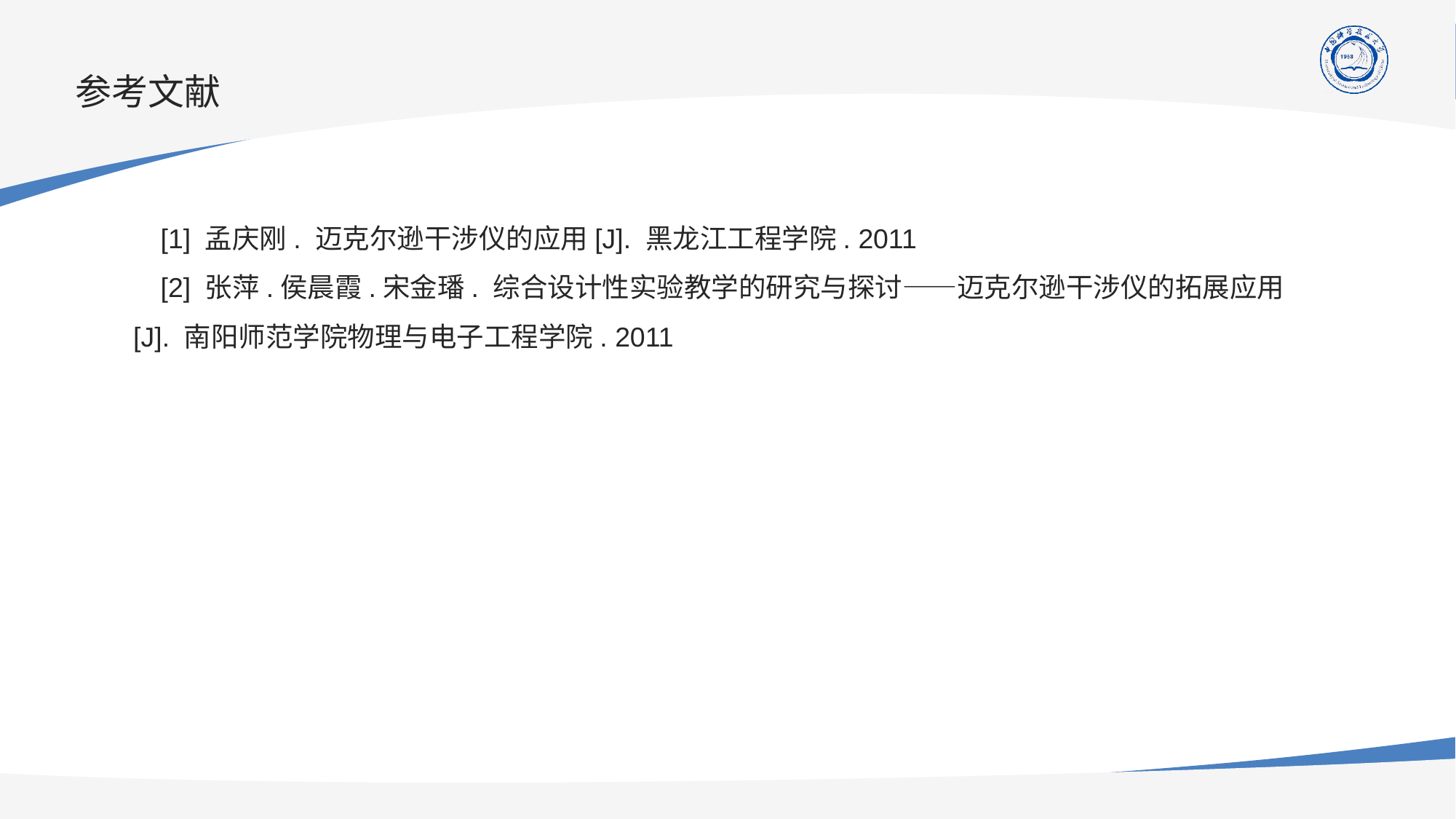

# 参考文献
[1] 孟庆刚. 迈克尔逊干涉仪的应用[J]. 黑龙江工程学院. 2011
[2] 张萍.侯晨霞.宋金璠. 综合设计性实验教学的研究与探讨——迈克尔逊干涉仪的拓展应用[J]. 南阳师范学院物理与电子工程学院. 2011